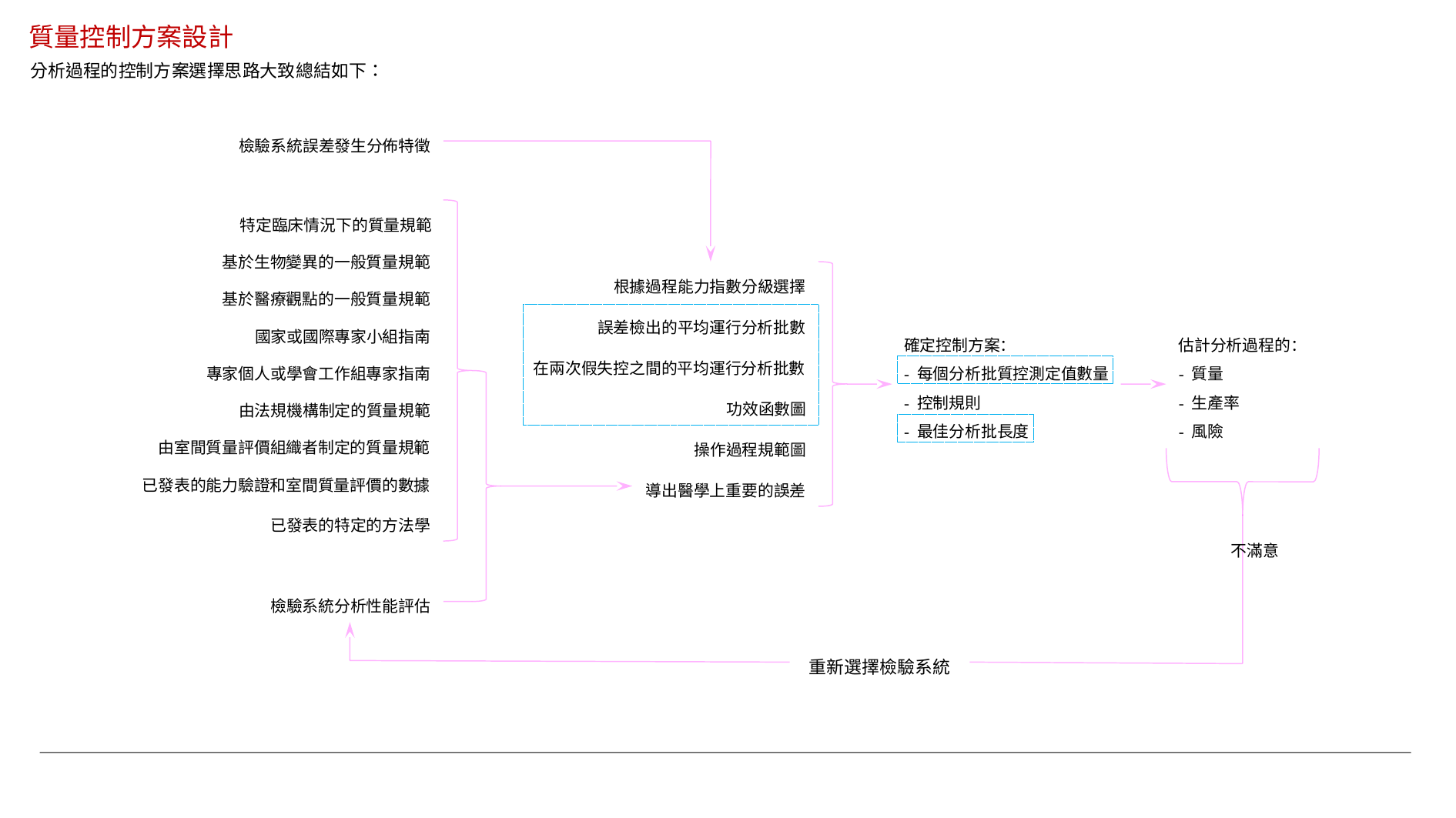

質量控制方案設計
分析過程的控制方案選擇思路大致總結如下：
檢驗系統誤差發生分佈特徵
特定臨床情況下的質量規範

基於生物變異的一般質量規範
根據過程能力指數分級選擇

基於醫療觀點的一般質量規範
誤差檢出的平均運行分析批數
國家或國際專家小組指南
估計分析過程的：
- 質量
- 生產率
- 風險
確定控制方案：
- 每個分析批質控測定值數量
- 控制規則
- 最佳分析批長度
在兩次假失控之間的平均運行分析批數
專家個人或學會工作組專家指南

功效函數圖
由法規機構制定的質量規範

由室間質量評價組織者制定的質量規範
操作過程規範圖
已發表的能力驗證和室間質量評價的數據
導出醫學上重要的誤差
已發表的特定的方法學
不滿意
檢驗系統分析性能評估
重新選擇檢驗系統